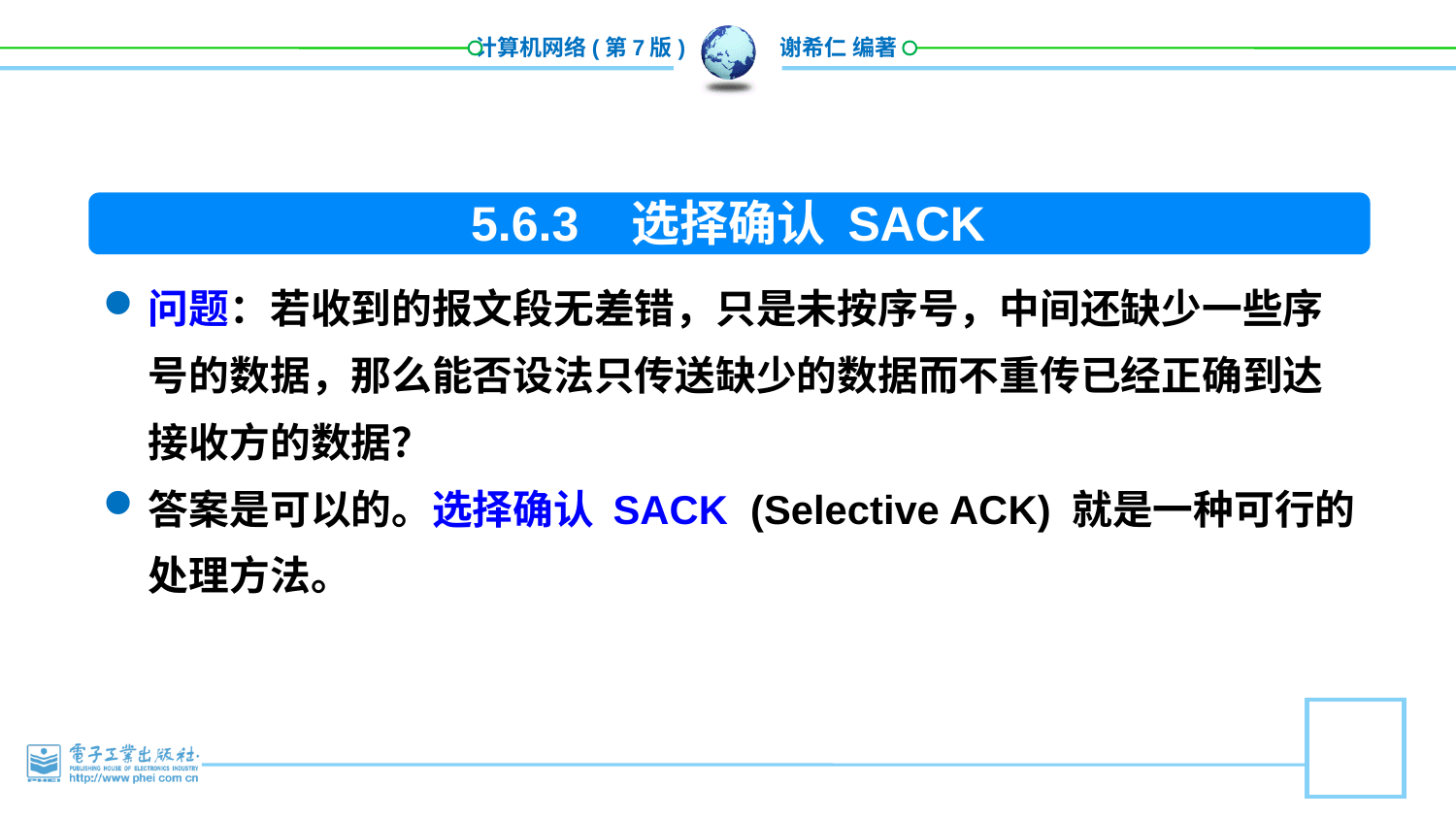

5.6.3   选择确认 SACK

问题：若收到的报文段无差错，只是未按序号，中间还缺少一些序号的数据，那么能否设法只传送缺少的数据而不重传已经正确到达接收方的数据？
答案是可以的。选择确认 SACK  (Selective ACK) 就是一种可行的处理方法。